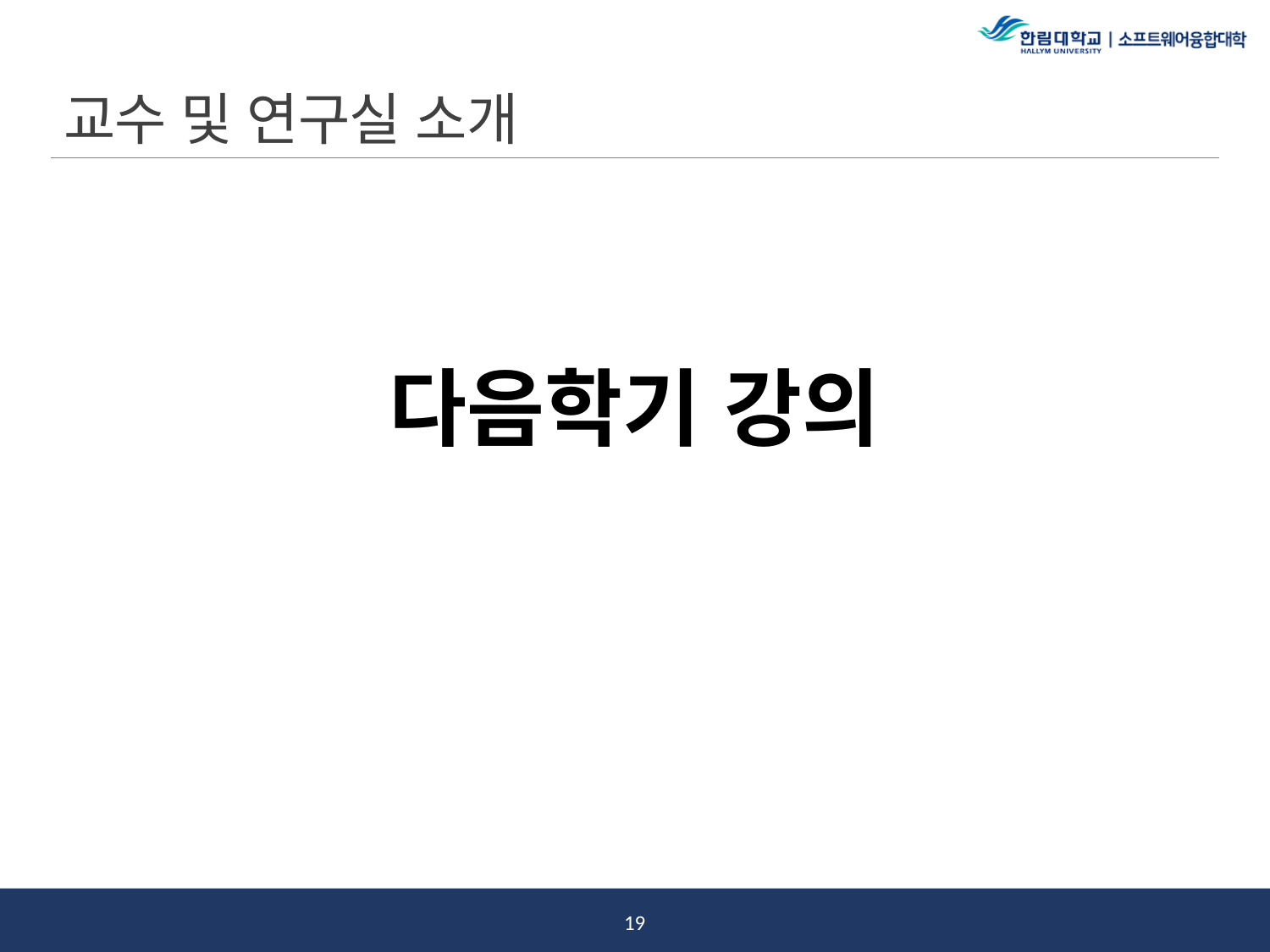

# 교수 및 연구실 소개
다음학기 강의
19